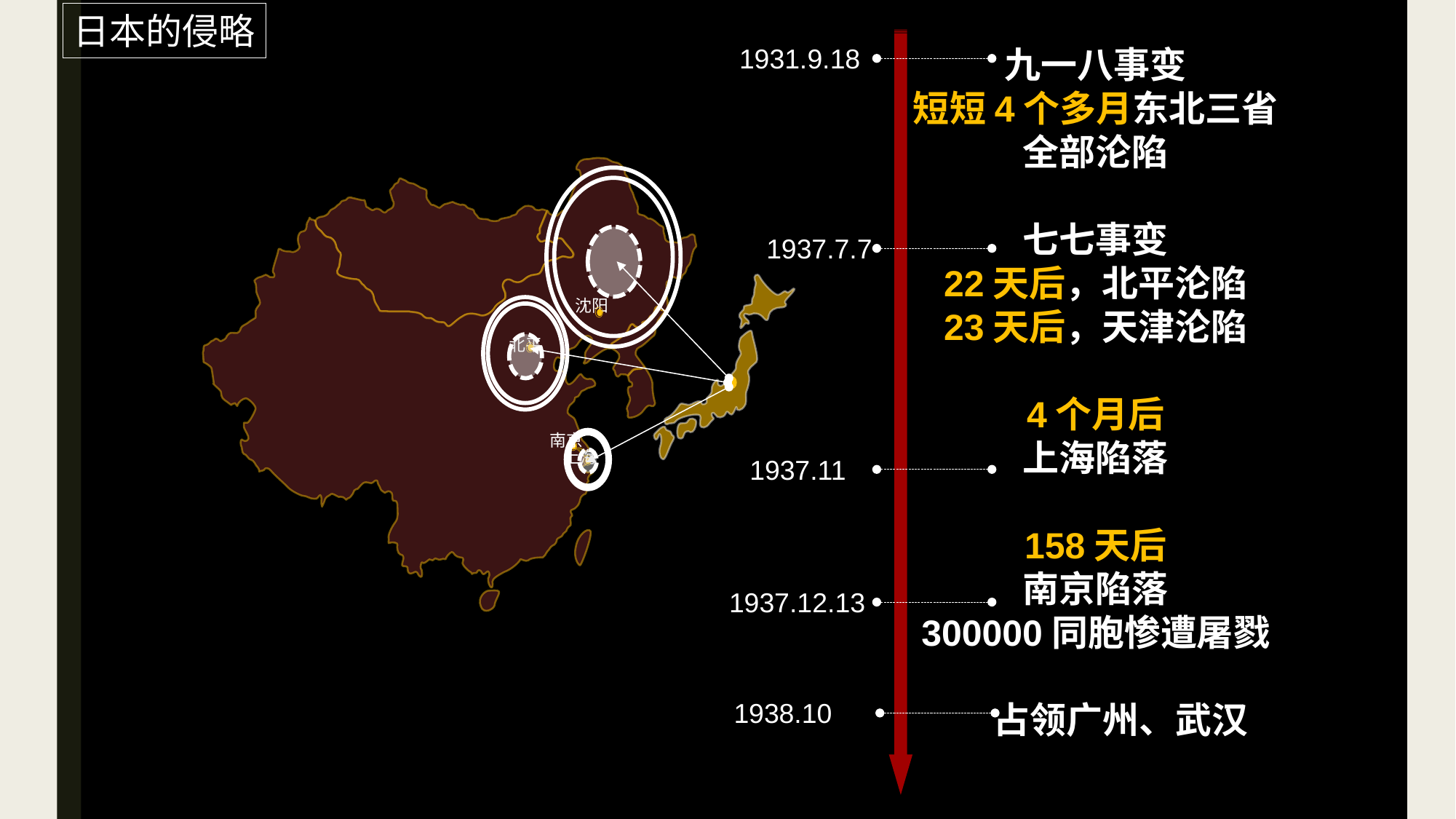

日本的侵略
1931.9.18
九一八事变
短短4个多月东北三省
全部沦陷

七七事变
22天后，北平沦陷
23天后，天津沦陷

4个月后
上海陷落

158天后
南京陷落
300000同胞惨遭屠戮

     占领广州、武汉

1937.7.7
沈阳

北平

南京

上海

1937.11

1937.12.13
1938.10